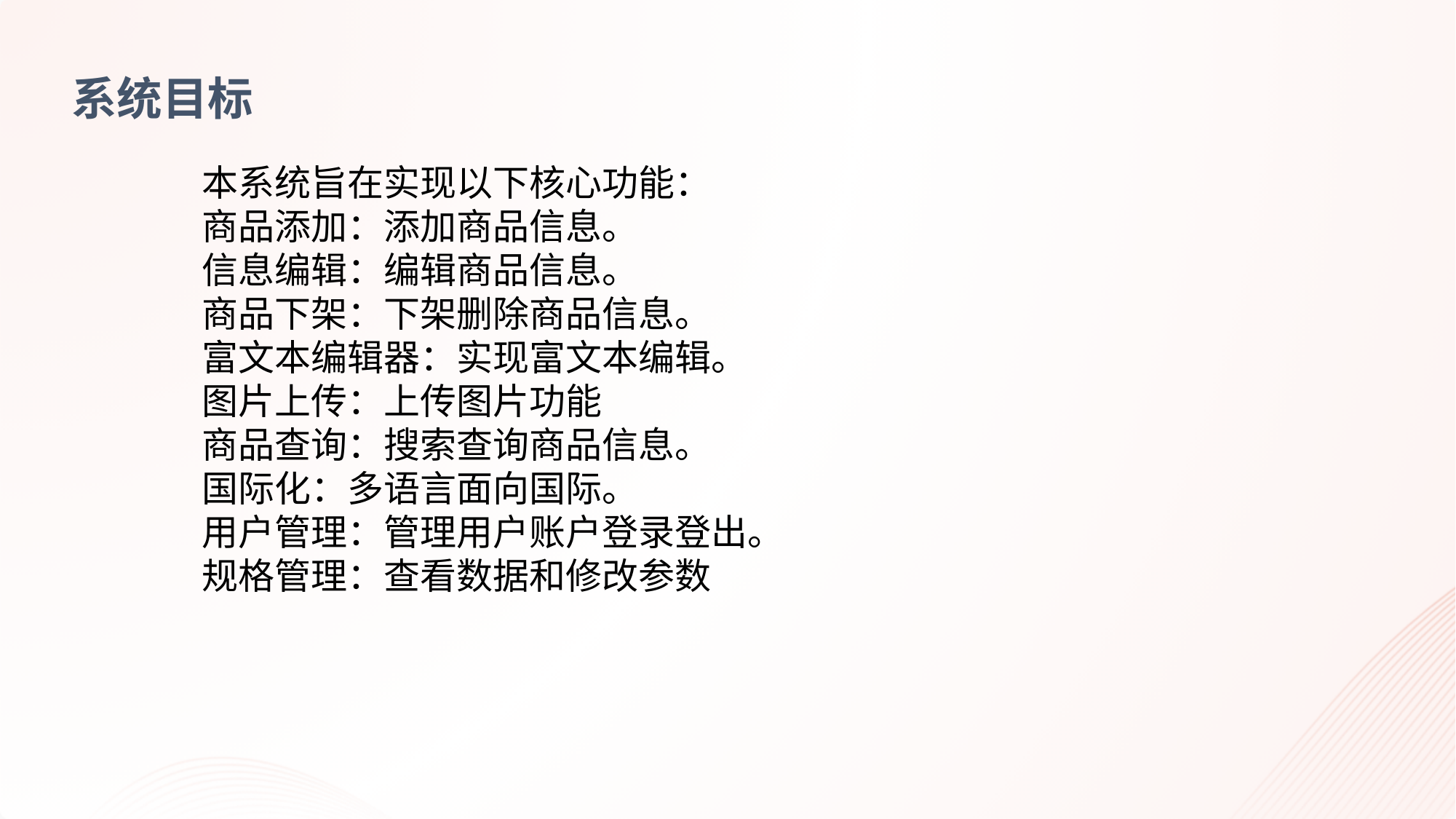

系统目标
本系统旨在实现以下核心功能：
商品添加：添加商品信息。
信息编辑：编辑商品信息。
商品下架：下架删除商品信息。
富文本编辑器：实现富文本编辑。
图片上传：上传图片功能
商品查询：搜索查询商品信息。
国际化：多语言面向国际。
用户管理：管理用户账户登录登出。
规格管理：查看数据和修改参数